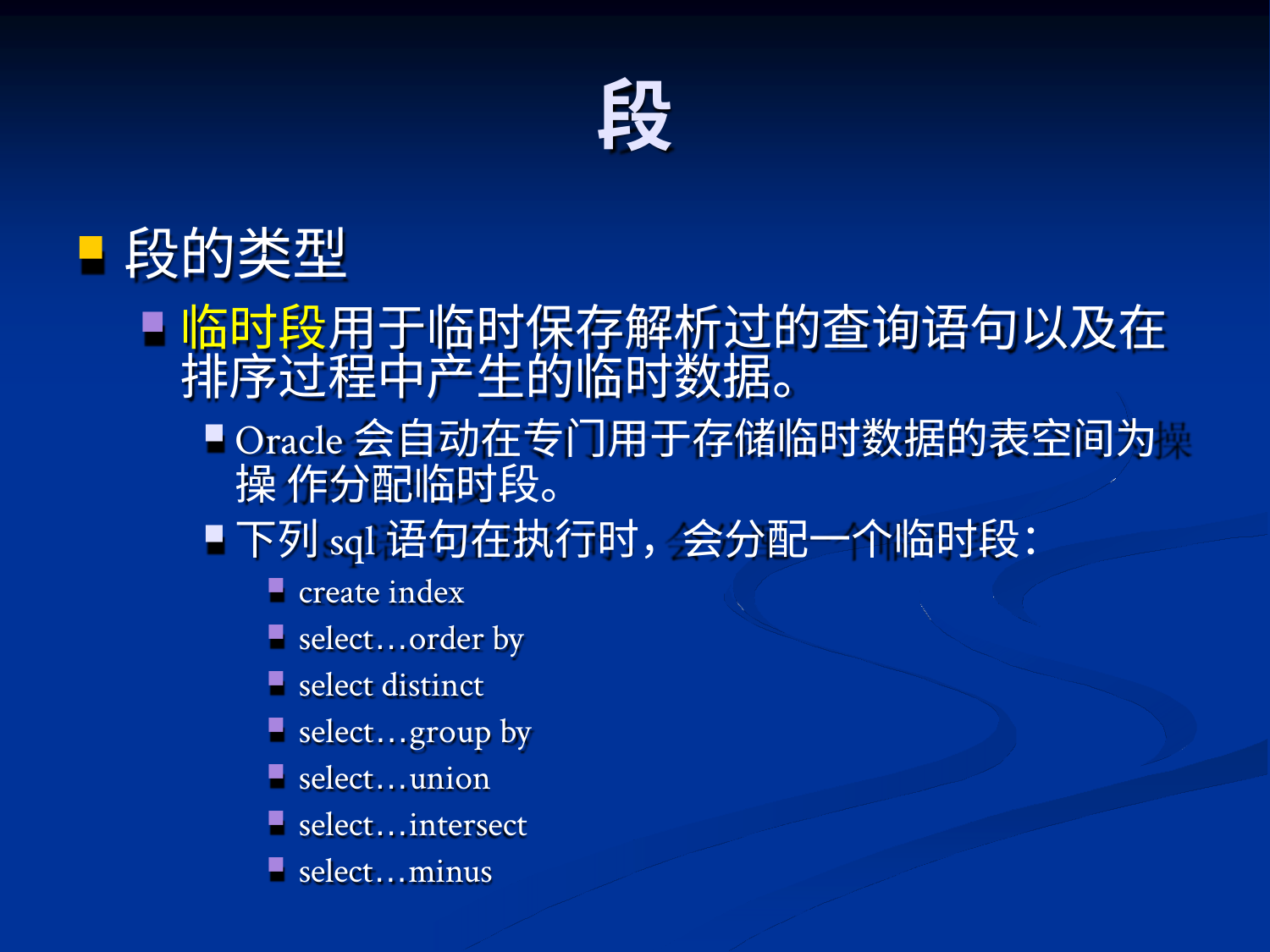

# 段

段的类型
临时段用于临时保存解析过的查询语句以及在 排序过程中产生的临时数据。
Oracle会自动在专门用于存储临时数据的表空间为操 作分配临时段。
下列sql语句在执行时，会分配一个临时段：
create index
select…order by
select distinct
select…group by
select…union
select…intersect
select…minus